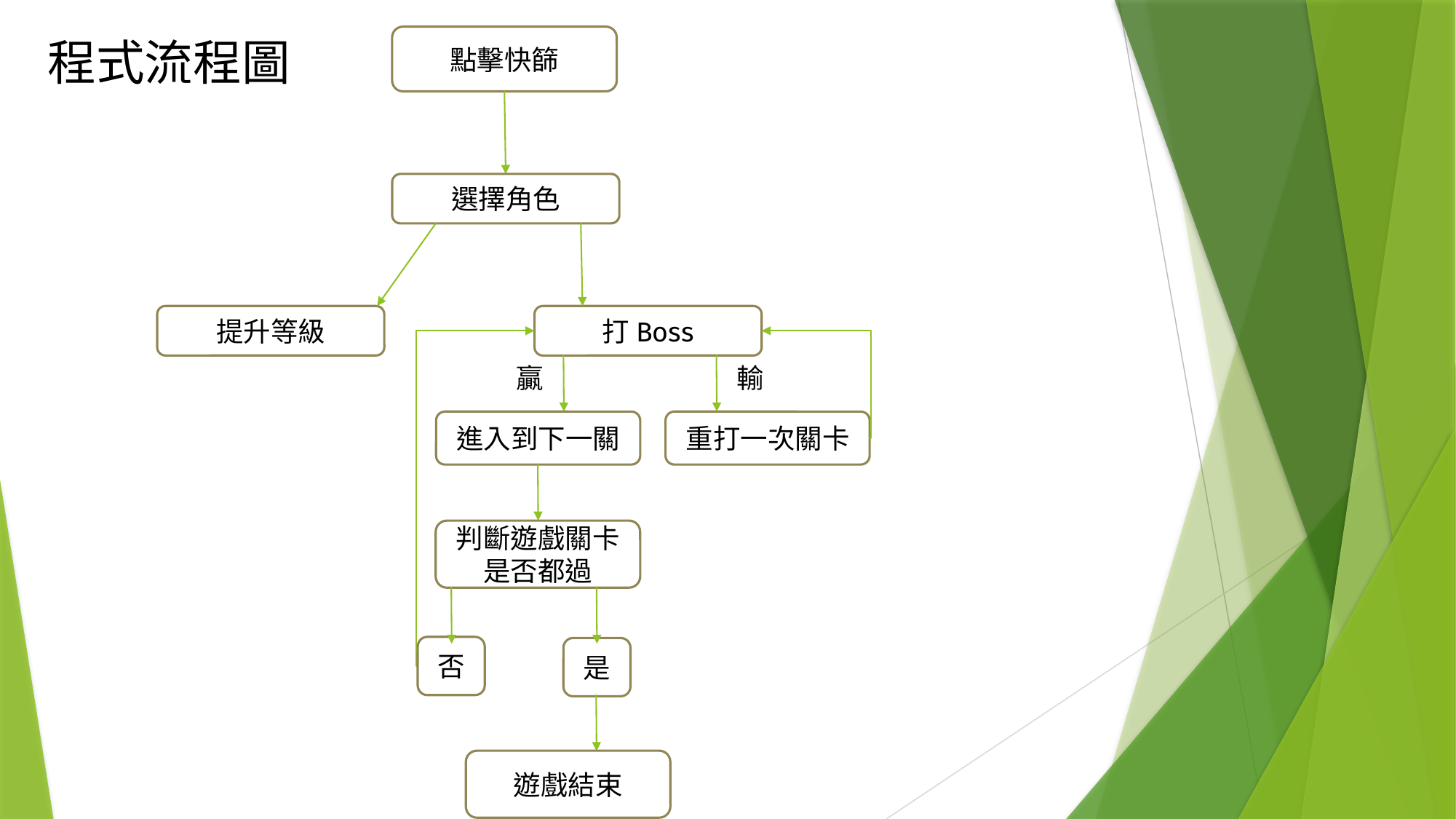

程式流程圖
點擊快篩
選擇角色
提升等級
打Boss
贏
輸
進入到下一關
重打一次關卡
判斷遊戲關卡是否都過
否
是
遊戲結束